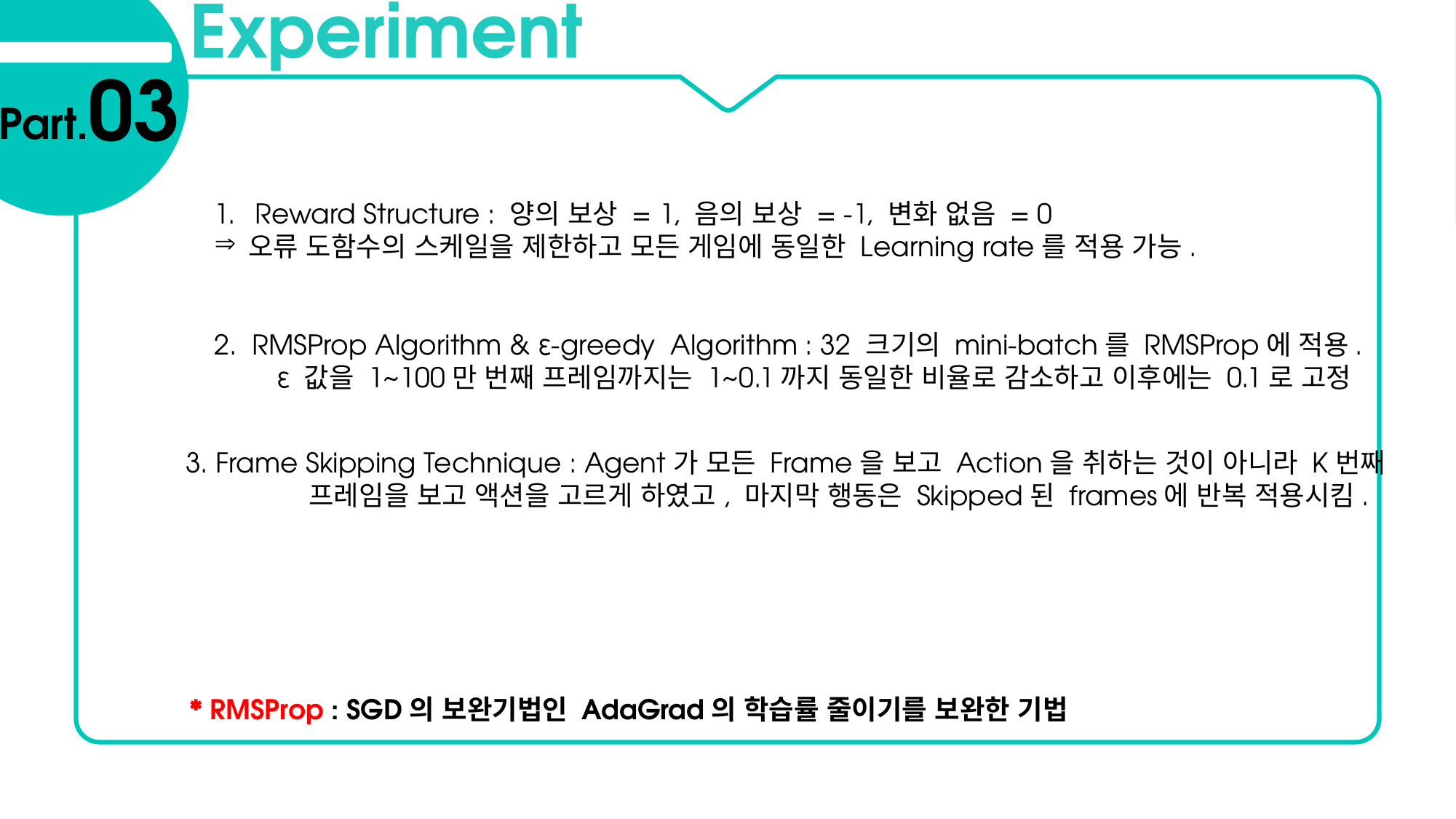

Experiment

03

Part.
Reward Structure : 양의 보상 = 1, 음의 보상 = -1, 변화 없음 = 0
오류 도함수의 스케일을 제한하고 모든 게임에 동일한 Learning rate를 적용 가능.

2.  RMSProp Algorithm & ε-greedy  Algorithm : 32 크기의 mini-batch를 RMSProp에 적용.
 ε 값을 1~100만 번째 프레임까지는 1~0.1까지 동일한 비율로 감소하고 이후에는 0.1로 고정
3. Frame Skipping Technique : Agent가 모든 Frame을 보고 Action을 취하는 것이 아니라 K번째
	 프레임을 보고 액션을 고르게 하였고, 마지막 행동은 Skipped된 frames에 반복 적용시킴.
* RMSProp : SGD의 보완기법인 AdaGrad의 학습률 줄이기를 보완한 기법